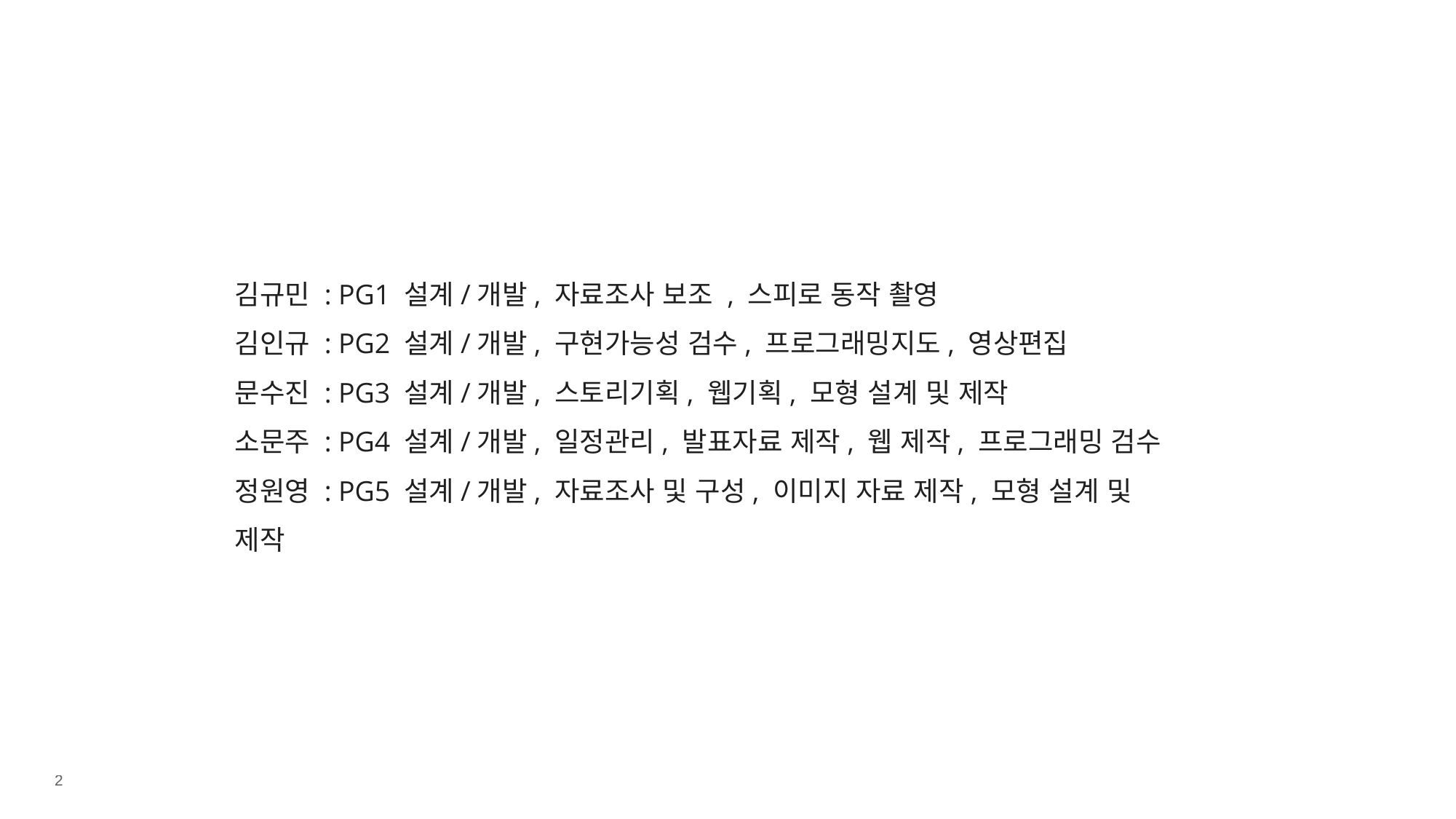

김규민 : PG1 설계/개발, 자료조사 보조 , 스피로 동작 촬영
김인규 : PG2 설계/개발, 구현가능성 검수, 프로그래밍지도, 영상편집
문수진 : PG3 설계/개발, 스토리기획, 웹기획, 모형 설계 및 제작
소문주 : PG4 설계/개발, 일정관리, 발표자료 제작, 웹 제작, 프로그래밍 검수
정원영 : PG5 설계/개발, 자료조사 및 구성, 이미지 자료 제작, 모형 설계 및 제작
2